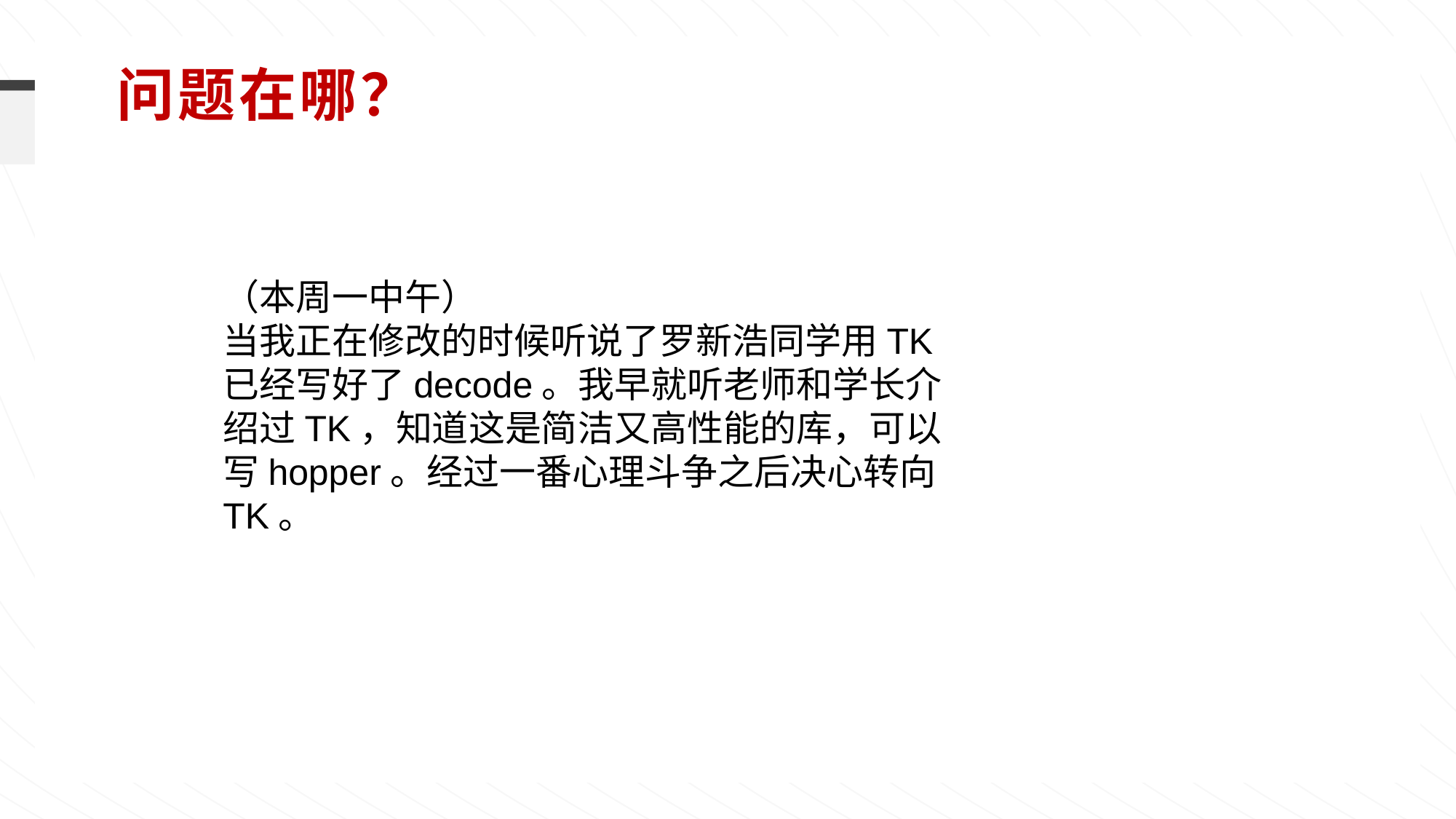

问题在哪？
（本周一中午）
当我正在修改的时候听说了罗新浩同学用TK已经写好了decode。我早就听老师和学长介绍过TK，知道这是简洁又高性能的库，可以写hopper。经过一番心理斗争之后决心转向TK。